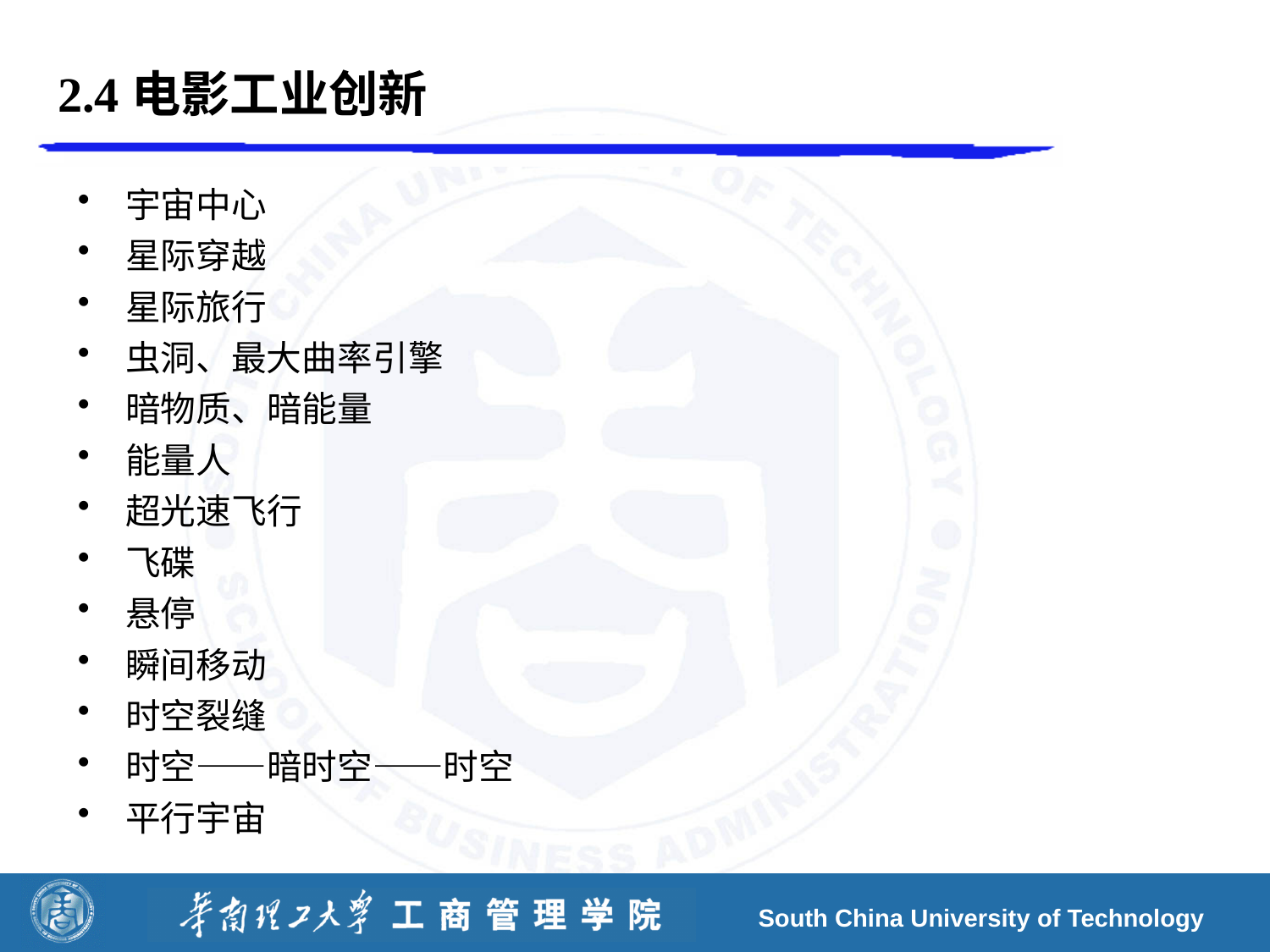

# 2.4电影工业创新
宇宙中心
星际穿越
星际旅行
虫洞、最大曲率引擎
暗物质、暗能量
能量人
超光速飞行
飞碟
悬停
瞬间移动
时空裂缝
时空——暗时空——时空
平行宇宙

South China University of Technology